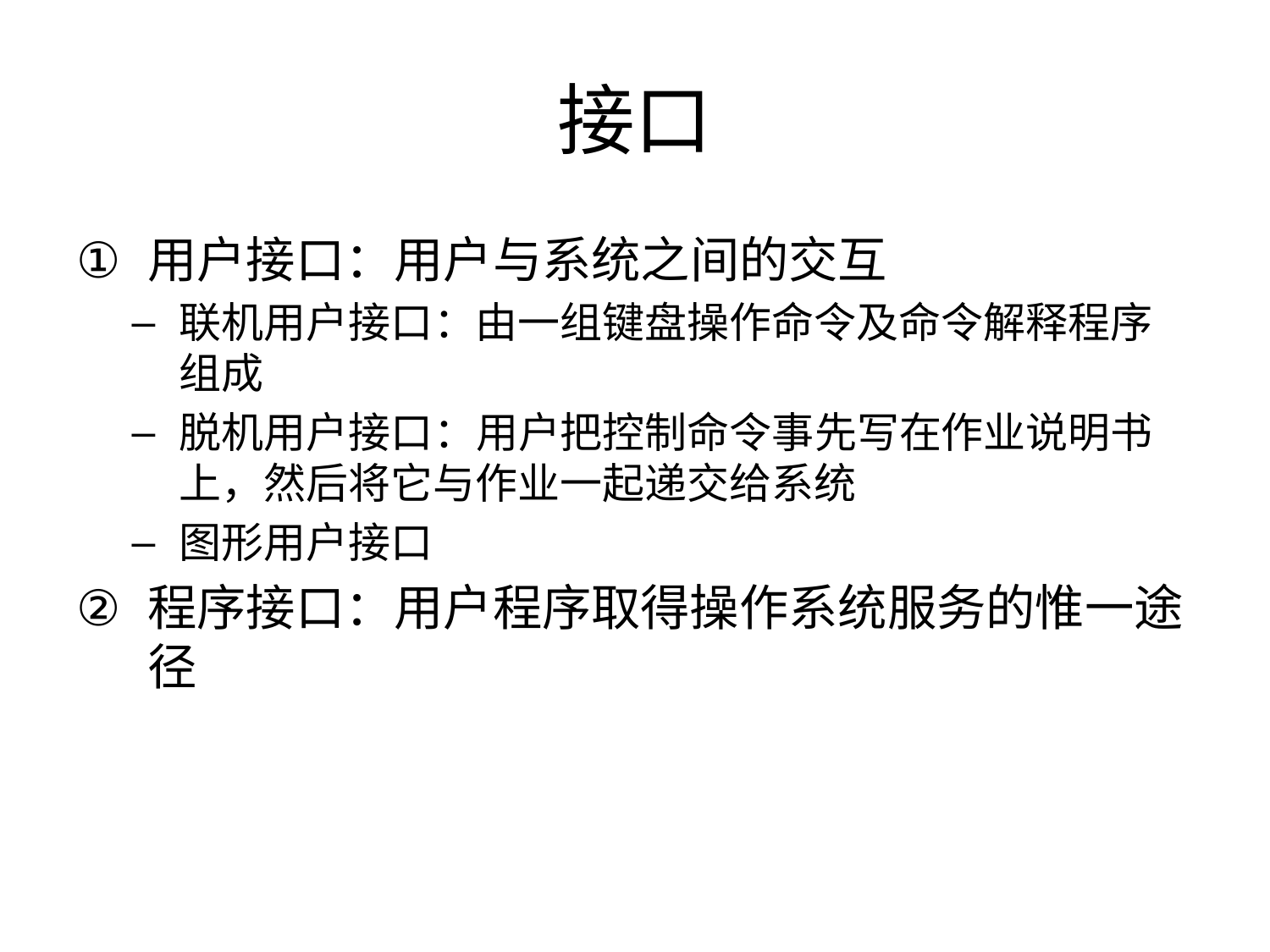

# 接口
用户接口：用户与系统之间的交互
联机用户接口：由一组键盘操作命令及命令解释程序组成
脱机用户接口：用户把控制命令事先写在作业说明书上，然后将它与作业一起递交给系统
图形用户接口
程序接口：用户程序取得操作系统服务的惟一途径